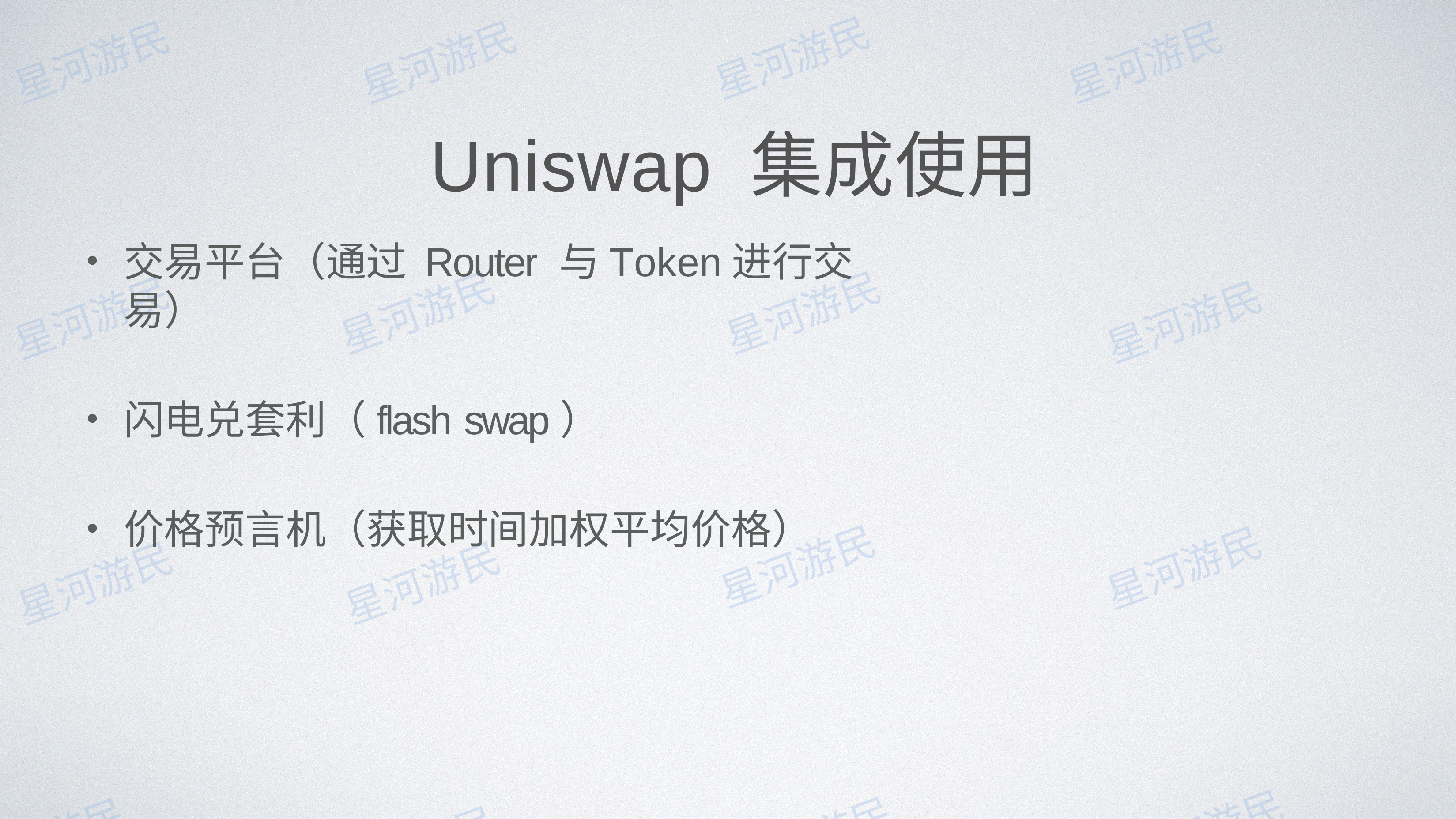

# Uniswap 集成使⽤
交易平台（通过 Router 与Token进⾏交易）
闪电兑套利（flash swap）
价格预⾔机（获取时间加权平均价格）